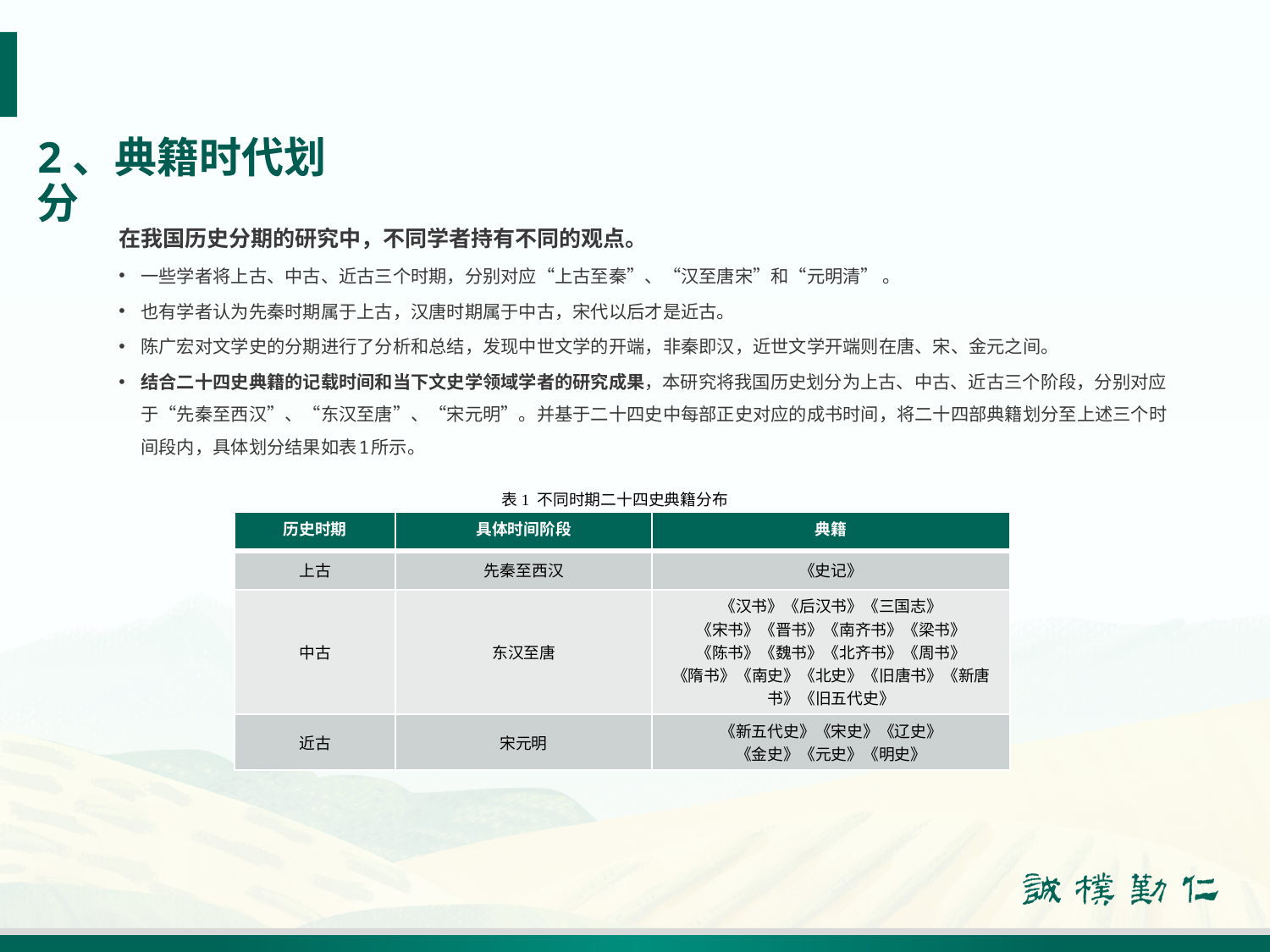

# 2、典籍时代划分
在我国历史分期的研究中，不同学者持有不同的观点。
一些学者将上古、中古、近古三个时期，分别对应“上古至秦”、“汉至唐宋”和“元明清” 。
也有学者认为先秦时期属于上古，汉唐时期属于中古，宋代以后才是近古。
陈广宏对文学史的分期进行了分析和总结，发现中世文学的开端，非秦即汉，近世文学开端则在唐、宋、金元之间。
结合二十四史典籍的记载时间和当下文史学领域学者的研究成果，本研究将我国历史划分为上古、中古、近古三个阶段，分别对应于“先秦至西汉”、“东汉至唐”、“宋元明”。并基于二十四史中每部正史对应的成书时间，将二十四部典籍划分至上述三个时间段内，具体划分结果如表1所示。
表1 不同时期二十四史典籍分布
| 历史时期 | 具体时间阶段 | 典籍 |
| --- | --- | --- |
| 上古 | 先秦至西汉 | 《史记》 |
| 中古 | 东汉至唐 | 《汉书》《后汉书》《三国志》 《宋书》《晋书》《南齐书》《梁书》 《陈书》《魏书》《北齐书》《周书》 《隋书》《南史》《北史》《旧唐书》《新唐书》《旧五代史》 |
| 近古 | 宋元明 | 《新五代史》《宋史》《辽史》 《金史》《元史》《明史》 |